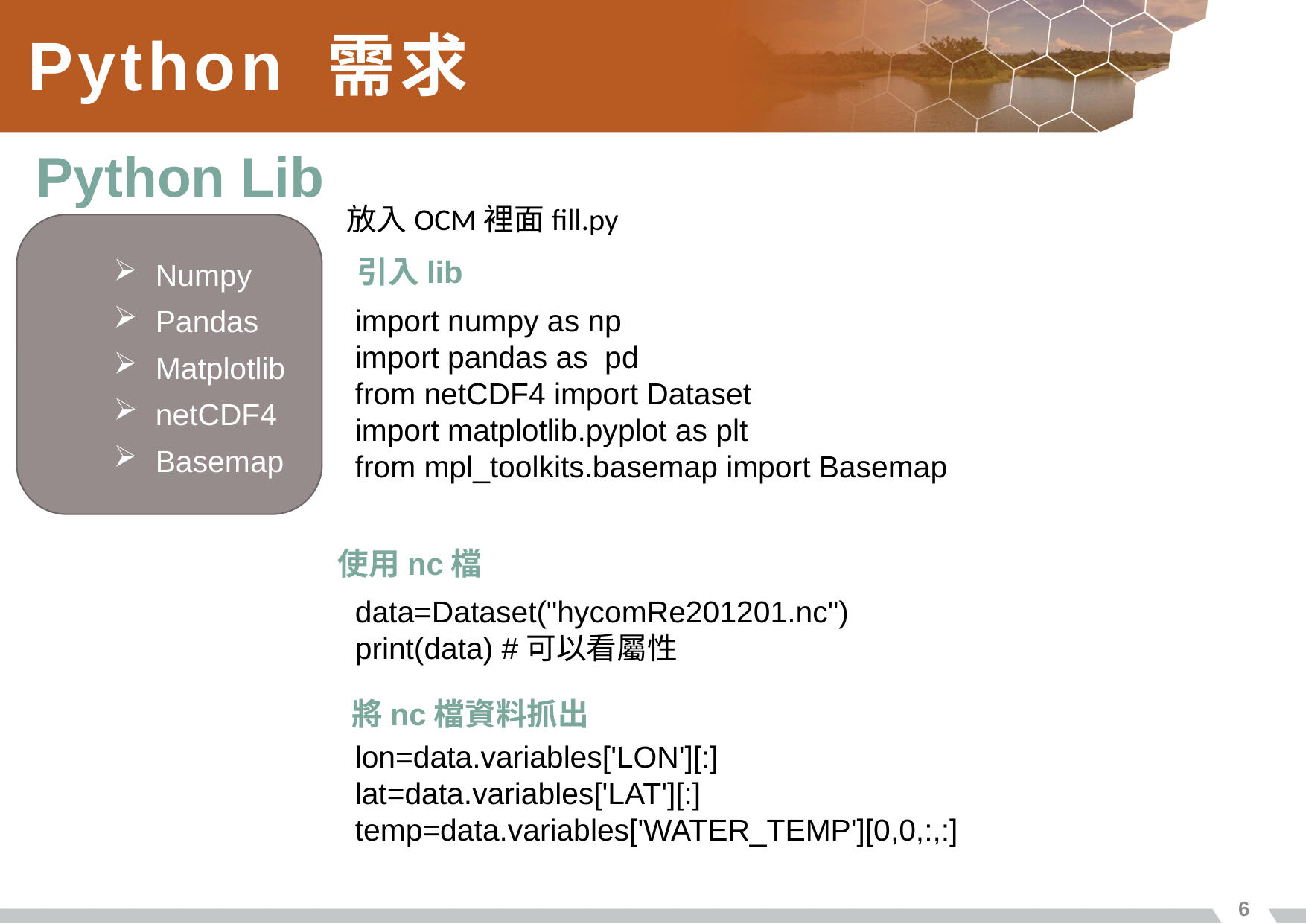

# Python 需求
Python Lib
放入OCM裡面fill.py

Numpy
Pandas
Matplotlib
netCDF4
Basemap
引入lib
import numpy as np
import pandas as  pd
from netCDF4 import Dataset
import matplotlib.pyplot as plt
from mpl_toolkits.basemap import Basemap
使用nc檔
data=Dataset("hycomRe201201.nc")
print(data) #可以看屬性

lon=data.variables['LON'][:]
lat=data.variables['LAT'][:]
temp=data.variables['WATER_TEMP'][0,0,:,:]
將nc檔資料抓出
6